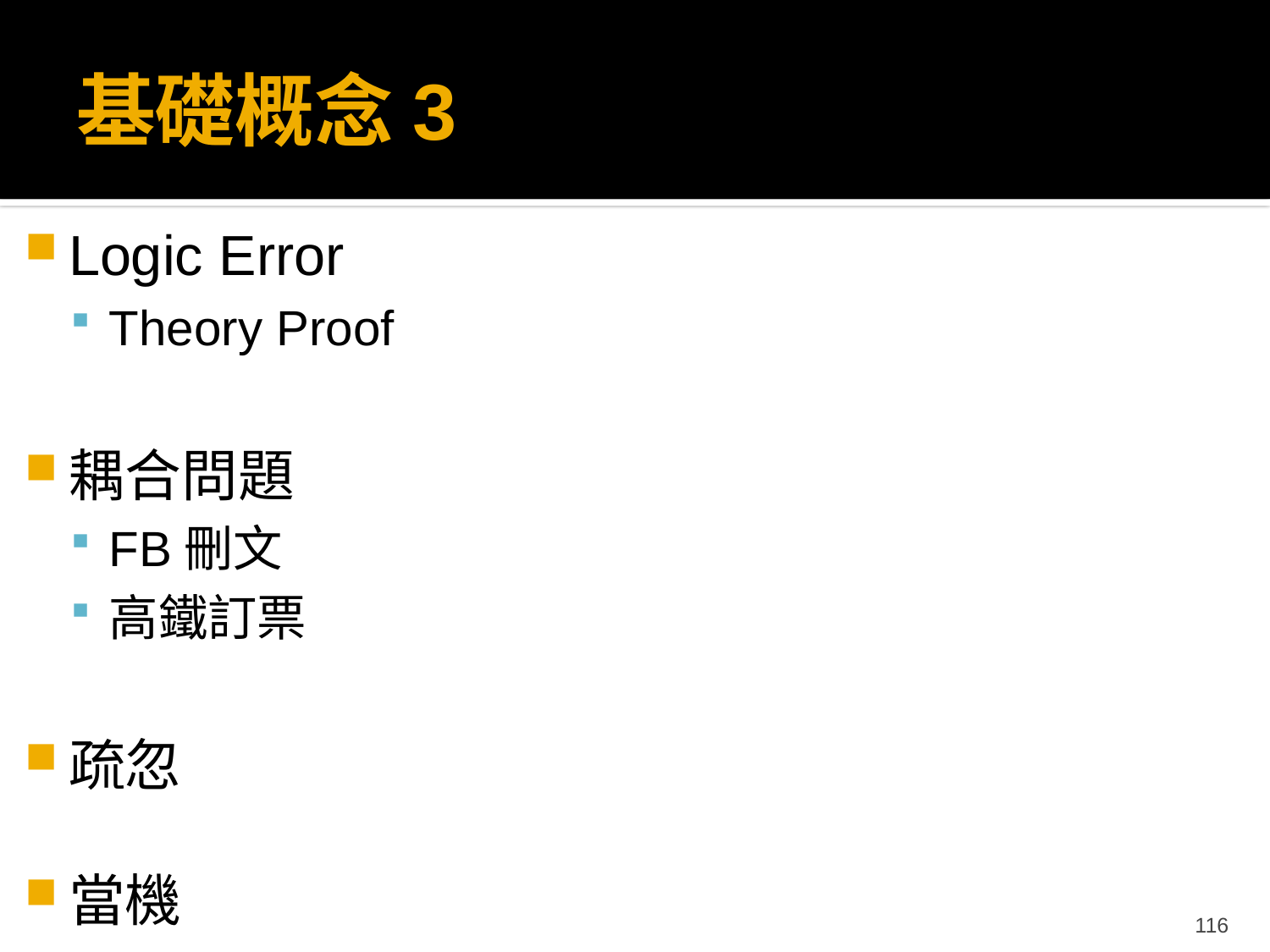

# 基礎概念3
Logic Error
Theory Proof

耦合問題
FB刪文
高鐵訂票

疏忽

當機
116